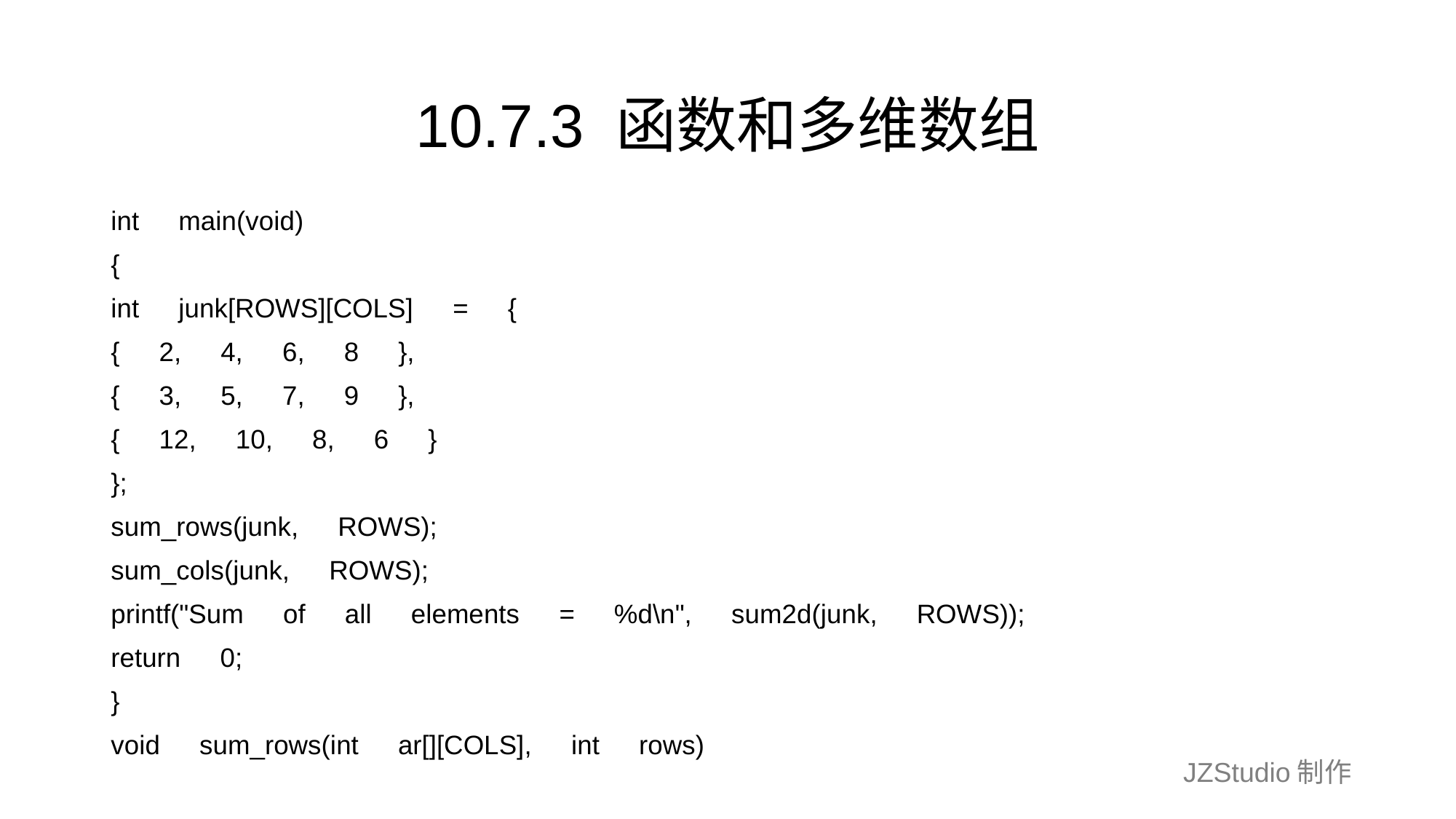

# 10.7.3 函数和多维数组
int　main(void)
{
int　junk[ROWS][COLS]　=　{
{　2,　4,　6,　8　},
{　3,　5,　7,　9　},
{　12,　10,　8,　6　}
};
sum_rows(junk,　ROWS);
sum_cols(junk,　ROWS);
printf("Sum　of　all　elements　=　%d\n",　sum2d(junk,　ROWS));
return　0;
}
void　sum_rows(int　ar[][COLS],　int　rows)